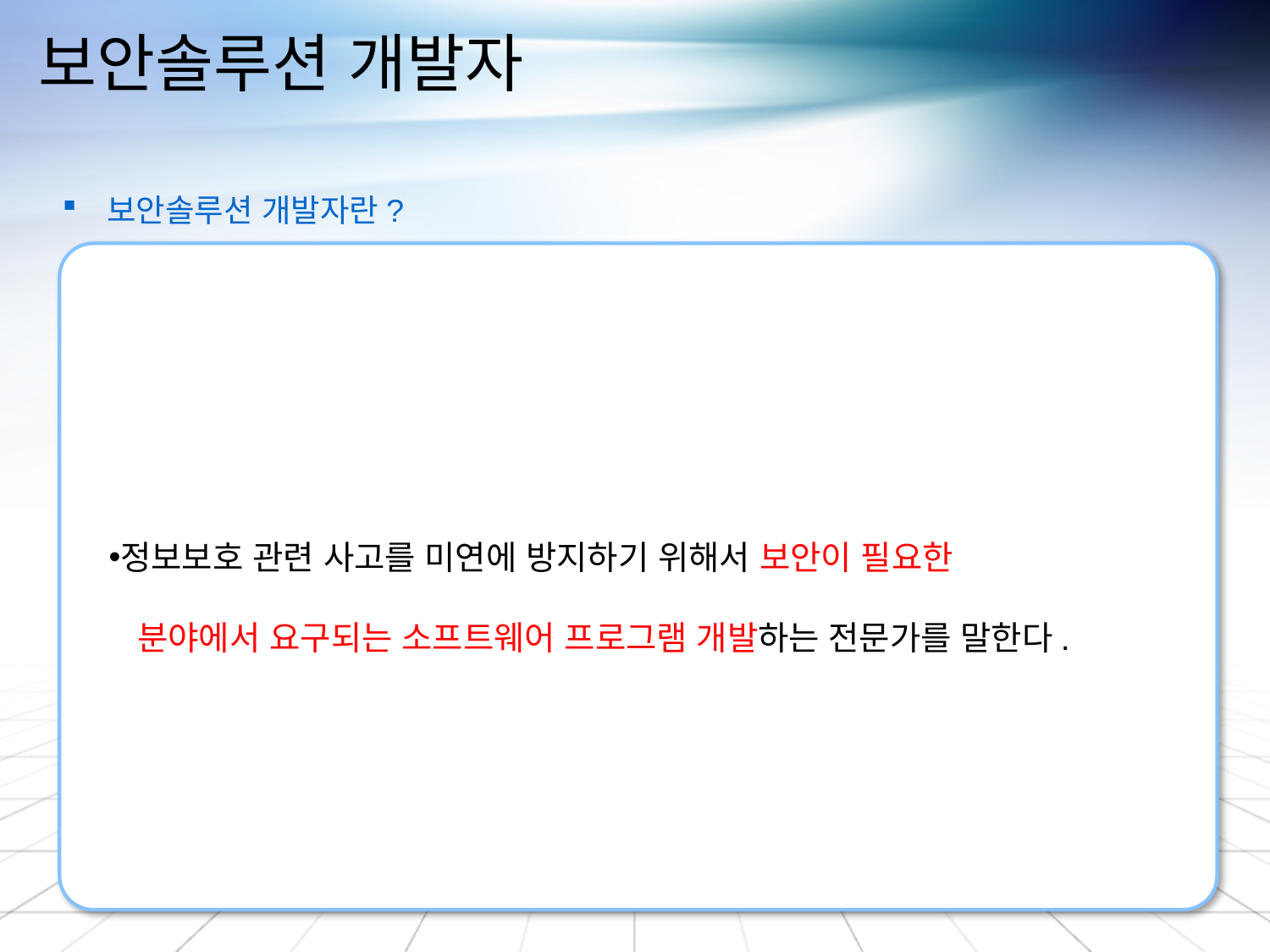

# 보안솔루션 개발자
 보안솔루션 개발자란?

정보보호 관련 사고를 미연에 방지하기 위해서 보안이 필요한
  분야에서 요구되는 소프트웨어 프로그램 개발하는 전문가를 말한다.